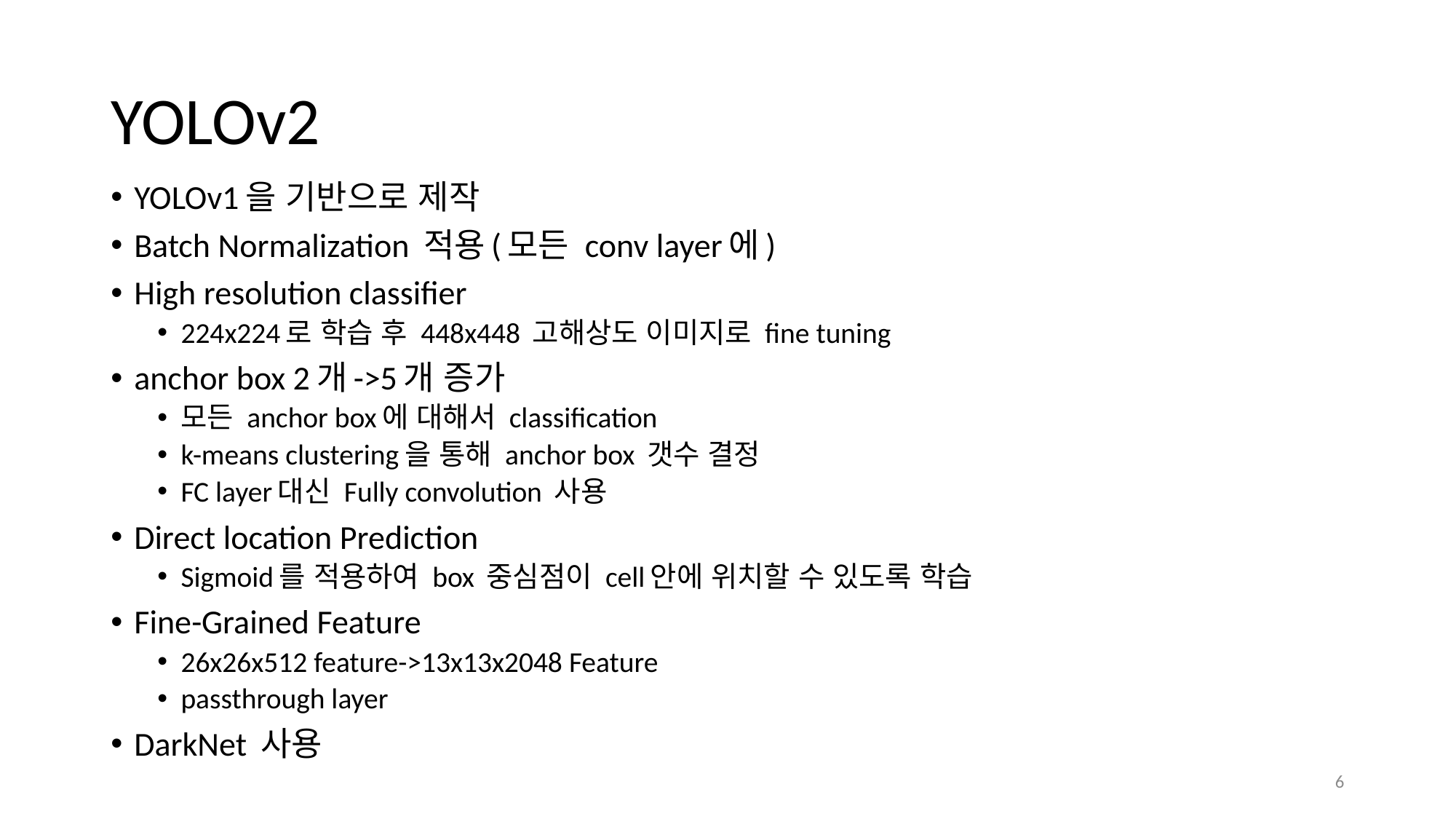

# YOLOv2
YOLOv1을 기반으로 제작
Batch Normalization 적용(모든 conv layer에)
High resolution classifier
224x224로 학습 후 448x448 고해상도 이미지로 fine tuning
anchor box 2개->5개 증가
모든 anchor box에 대해서 classification
k-means clustering을 통해 anchor box 갯수 결정
FC layer대신 Fully convolution 사용
Direct location Prediction
Sigmoid를 적용하여 box 중심점이 cell안에 위치할 수 있도록 학습
Fine-Grained Feature
26x26x512 feature->13x13x2048 Feature
passthrough layer
DarkNet 사용

6